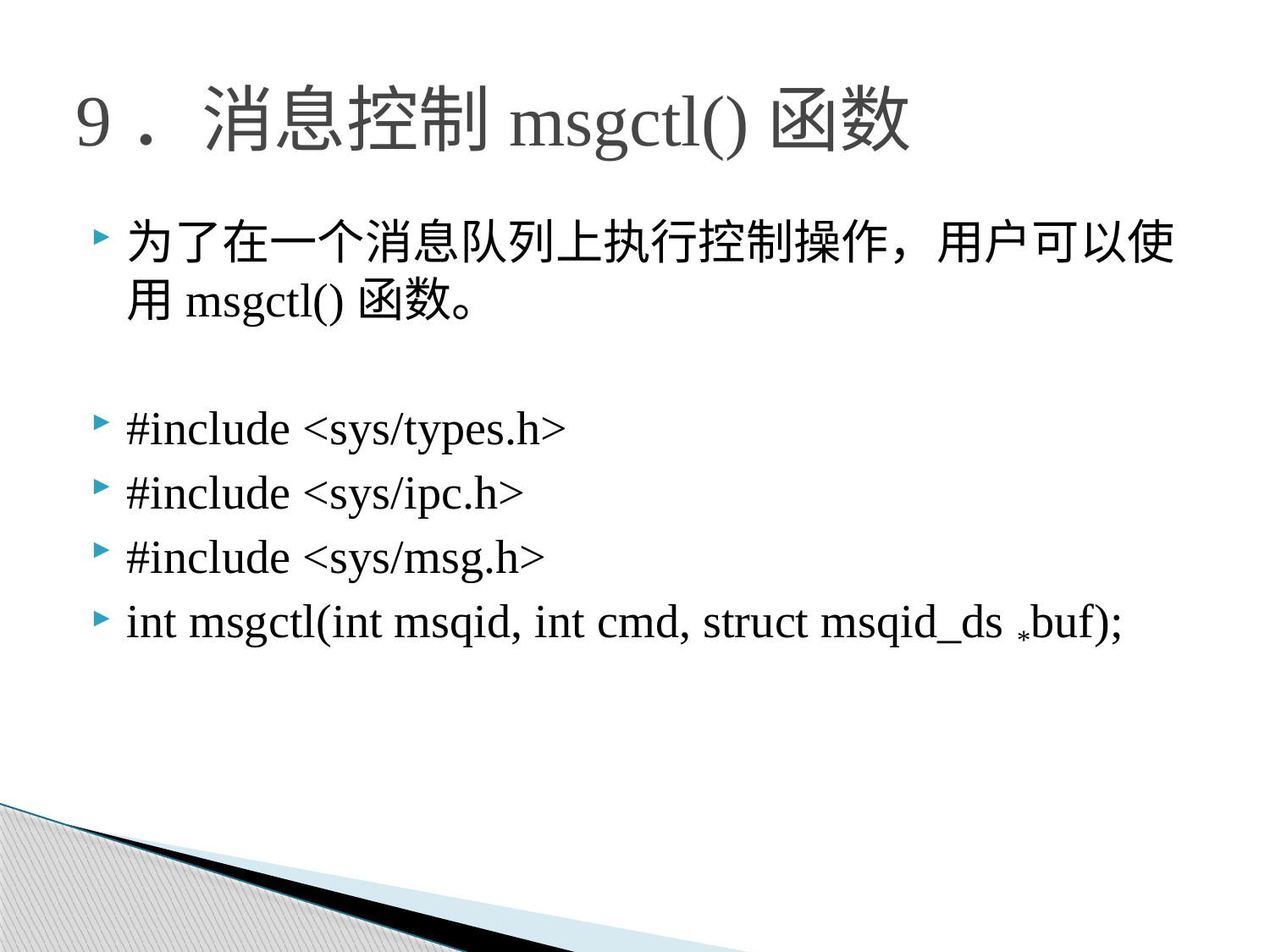

# 9．消息控制msgctl()函数
为了在一个消息队列上执行控制操作，用户可以使用msgctl()函数。

#include <sys/types.h>
#include <sys/ipc.h>
#include <sys/msg.h>
int msgctl(int msqid, int cmd, struct msqid_ds *buf);